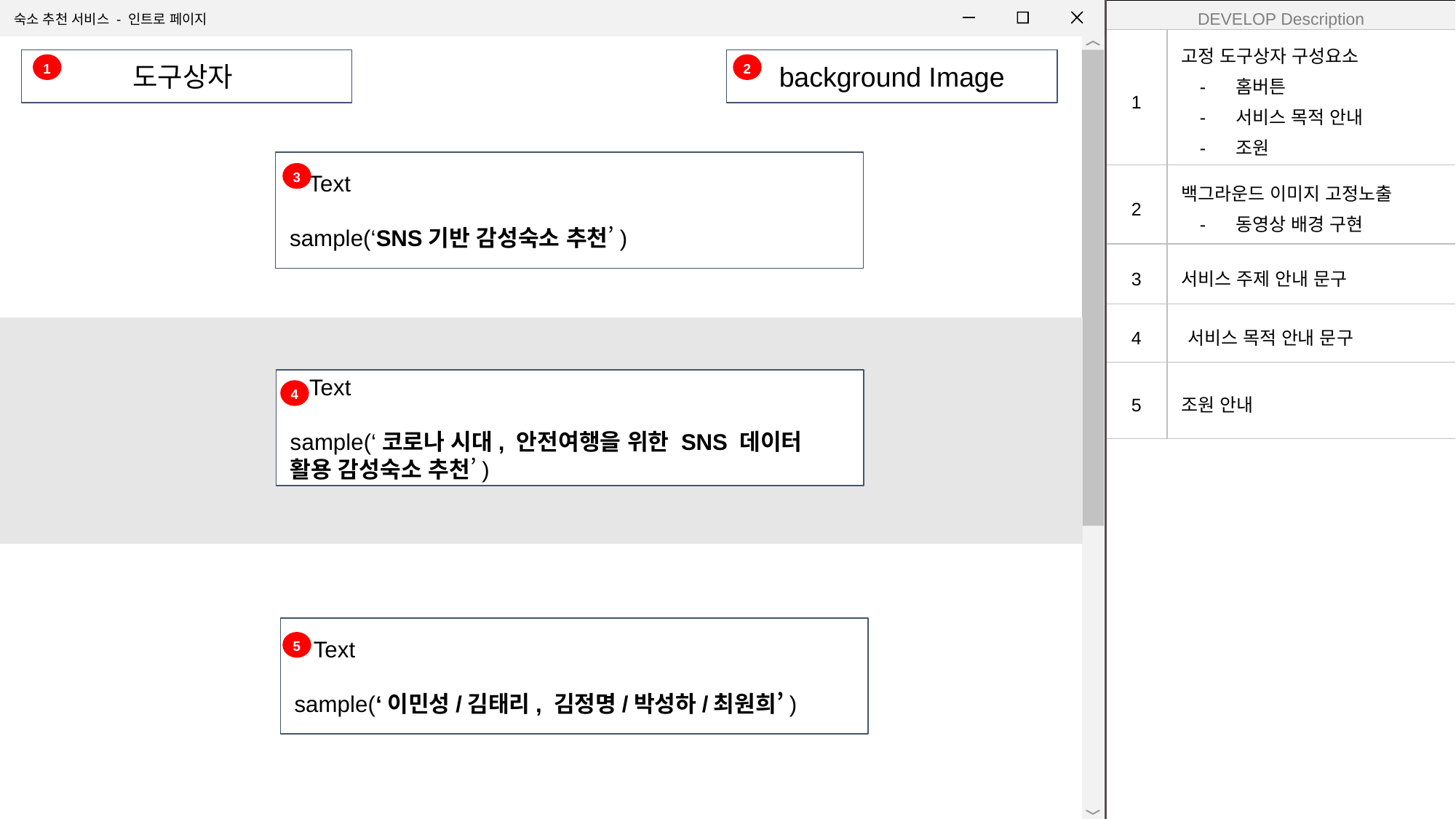

| DEVELOP Description |  |
| --- | --- |
| 1 | 고정 도구상자 구성요소 홈버튼 서비스 목적 안내 조원 |
| 2 | 백그라운드 이미지 고정노출 동영상 배경 구현 |
| 3 | 서비스 주제 안내 문구 |
| 4 | 서비스 목적 안내 문구 |
| 5 | 조원 안내 |
숙소 추천 서비스 - 인트로 페이지

도구상자
background Image
2

1

   Text

sample(‘SNS기반 감성숙소 추천’)
3

   Text

sample(‘코로나 시대, 안전여행을 위한 SNS 데이터 활용 감성숙소 추천’)
4

   Text

sample(‘이민성/김태리, 김정명/박성하/최원희’)
5